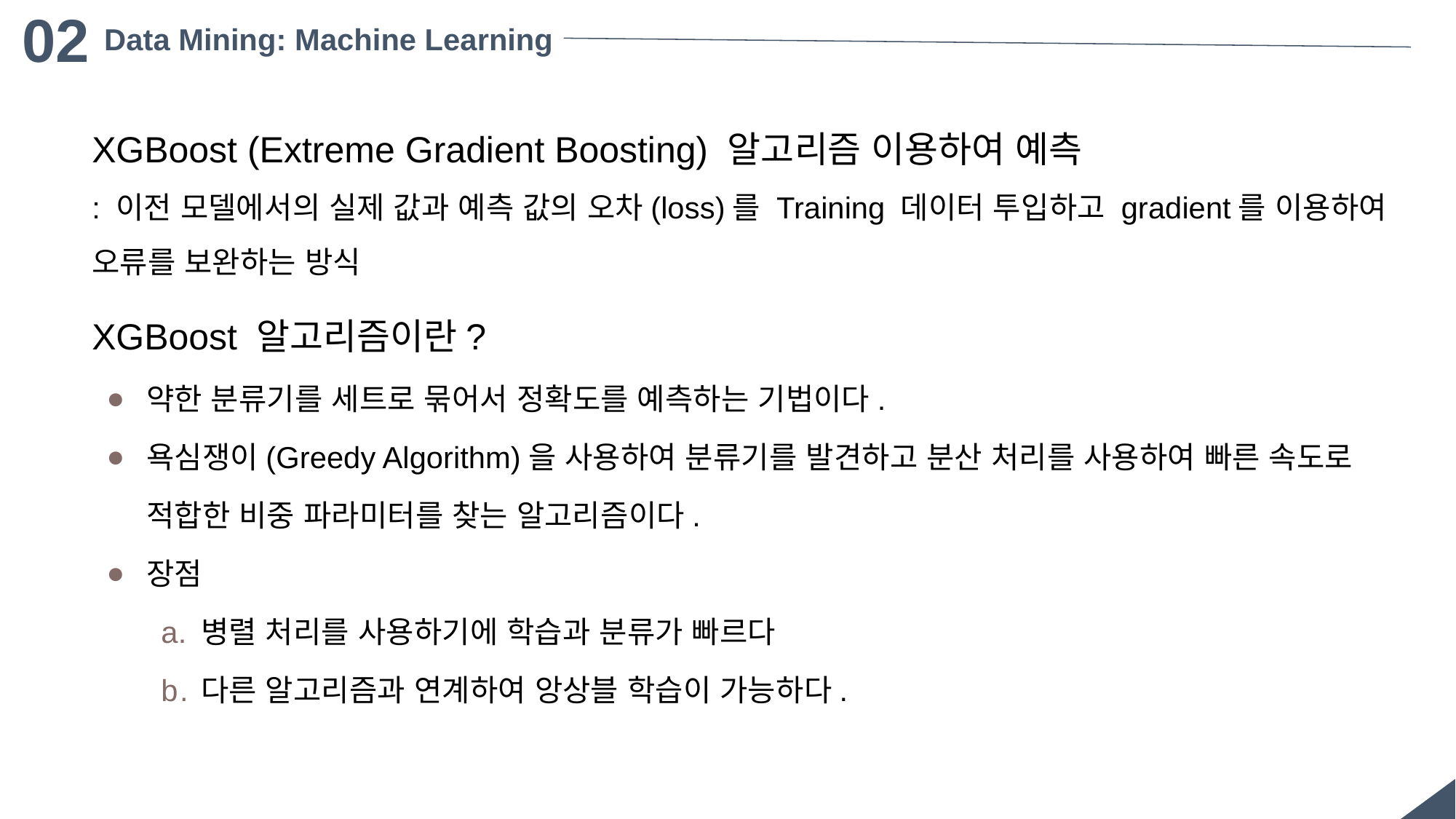

02
Data Mining: Machine Learning
XGBoost (Extreme Gradient Boosting) 알고리즘 이용하여 예측
: 이전 모델에서의 실제 값과 예측 값의 오차(loss)를 Training 데이터 투입하고 gradient를 이용하여 오류를 보완하는 방식

XGBoost 알고리즘이란?
약한 분류기를 세트로 묶어서 정확도를 예측하는 기법이다.
욕심쟁이(Greedy Algorithm)을 사용하여 분류기를 발견하고 분산 처리를 사용하여 빠른 속도로 적합한 비중 파라미터를 찾는 알고리즘이다.
장점
병렬 처리를 사용하기에 학습과 분류가 빠르다
다른 알고리즘과 연계하여 앙상블 학습이 가능하다.